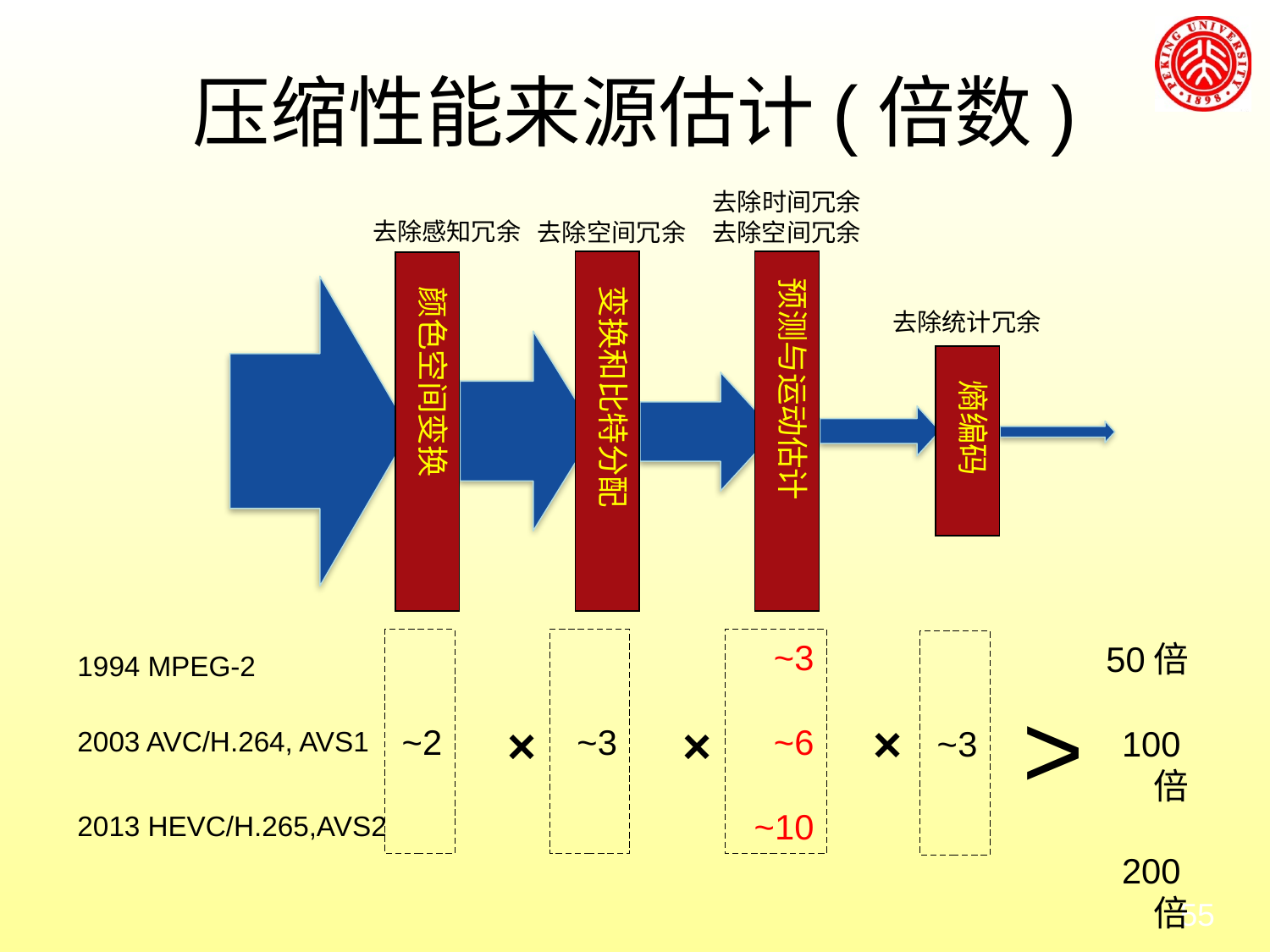

# 压缩性能来源估计(倍数)
去除时间冗余
去除感知冗余
去除空间冗余
去除空间冗余
  变换和比特分配
 预测与运动估计
  颜色空间变换

去除统计冗余

  熵编码

~2

~3

~3

~6

~10

~3

50倍

100倍

200倍
1994 MPEG-2

2003 AVC/H.264, AVS1

2013 HEVC/H.265,AVS2
>
×
×
×